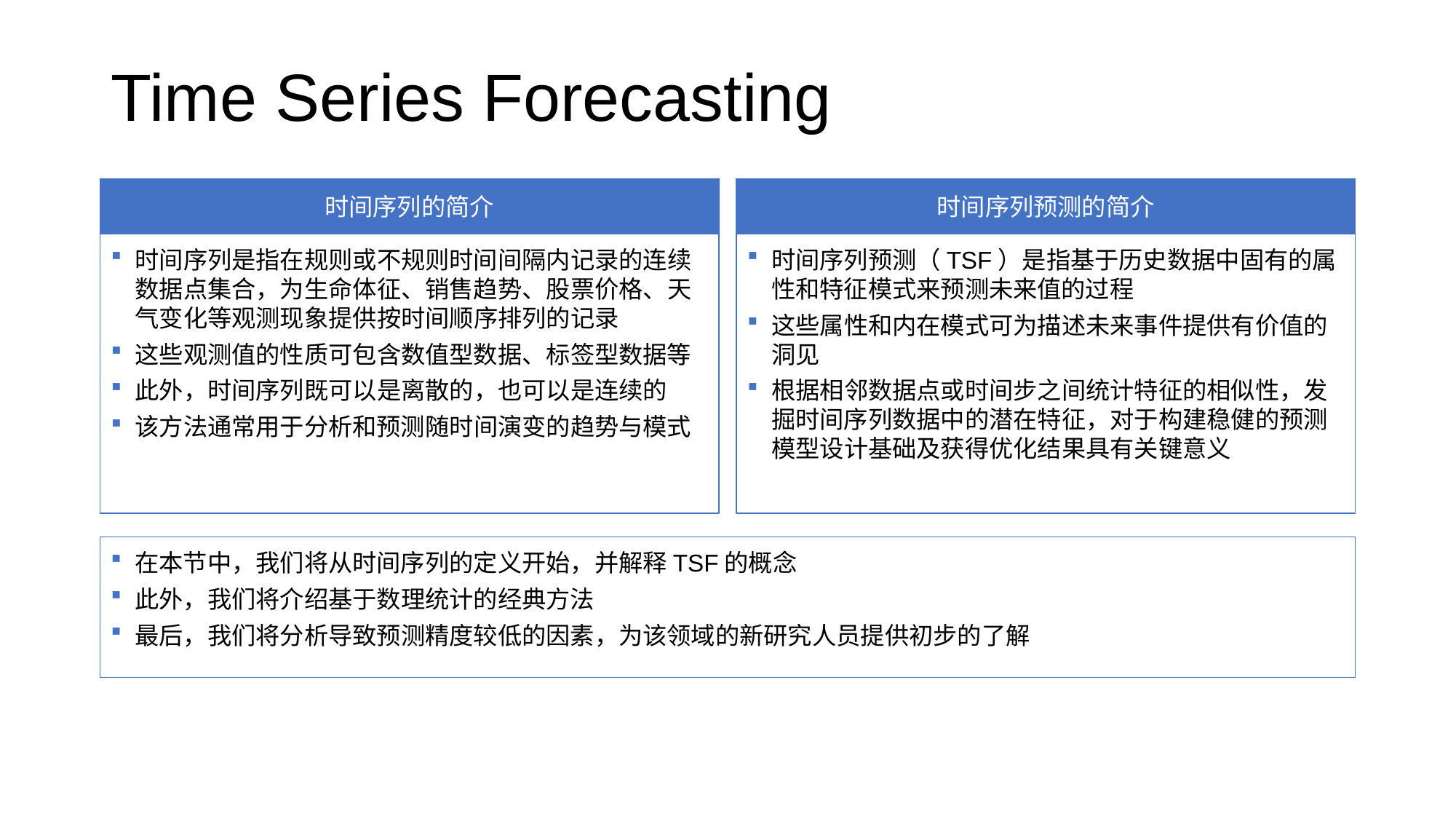

# Time Series Forecasting
时间序列的简介
时间序列预测的简介
时间序列是指在规则或不规则时间间隔内记录的连续数据点集合，为生命体征、销售趋势、股票价格、天气变化等观测现象提供按时间顺序排列的记录
这些观测值的性质可包含数值型数据、标签型数据等
此外，时间序列既可以是离散的，也可以是连续的
该方法通常用于分析和预测随时间演变的趋势与模式

时间序列预测（TSF）是指基于历史数据中固有的属性和特征模式来预测未来值的过程
这些属性和内在模式可为描述未来事件提供有价值的洞见
根据相邻数据点或时间步之间统计特征的相似性，发掘时间序列数据中的潜在特征，对于构建稳健的预测模型设计基础及获得优化结果具有关键意义

在本节中，我们将从时间序列的定义开始，并解释TSF的概念
此外，我们将介绍基于数理统计的经典方法
最后，我们将分析导致预测精度较低的因素，为该领域的新研究人员提供初步的了解